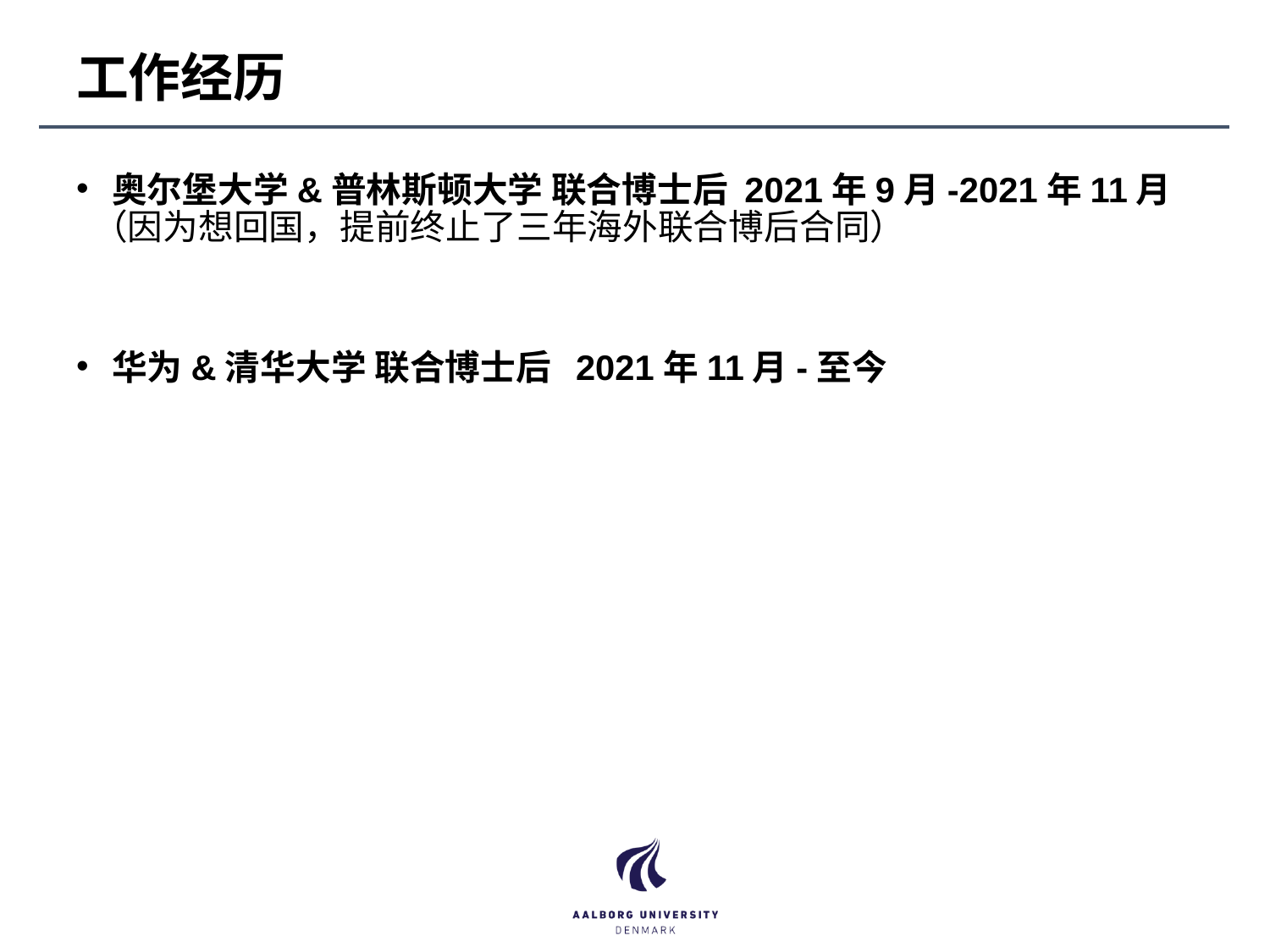

# 工作经历
奥尔堡大学&普林斯顿大学 联合博士后 2021年9月-2021年11月
 （因为想回国，提前终止了三年海外联合博后合同）

华为&清华大学 联合博士后  2021年11月-至今
4